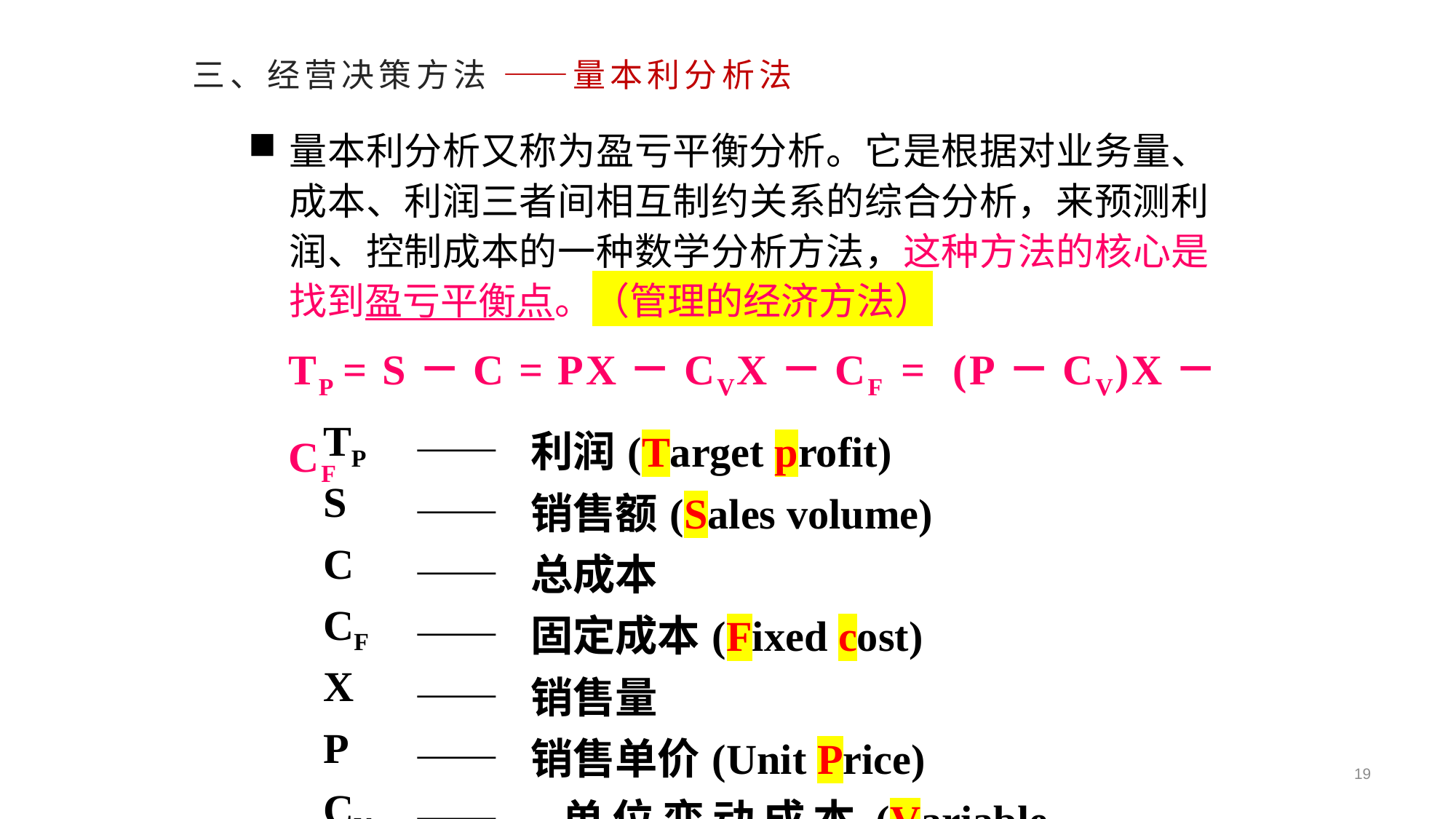

# 三、经营决策方法 ——量本利分析法
量本利分析又称为盈亏平衡分析。它是根据对业务量、成本、利润三者间相互制约关系的综合分析，来预测利润、控制成本的一种数学分析方法，这种方法的核心是找到盈亏平衡点。（管理的经济方法）
	TP = S－C = PX－CVX－CF  =  (P－CV)X－CF
| TP | —— 利润(Target profit) |
| --- | --- |
| S | —— 销售额(Sales volume) |
| C | —— 总成本 |
| CF | —— 固定成本(Fixed cost) |
| X | —— 销售量 |
| P | —— 销售单价(Unit Price) |
| CV | —— 单位变动成本(Variable cost) |
19